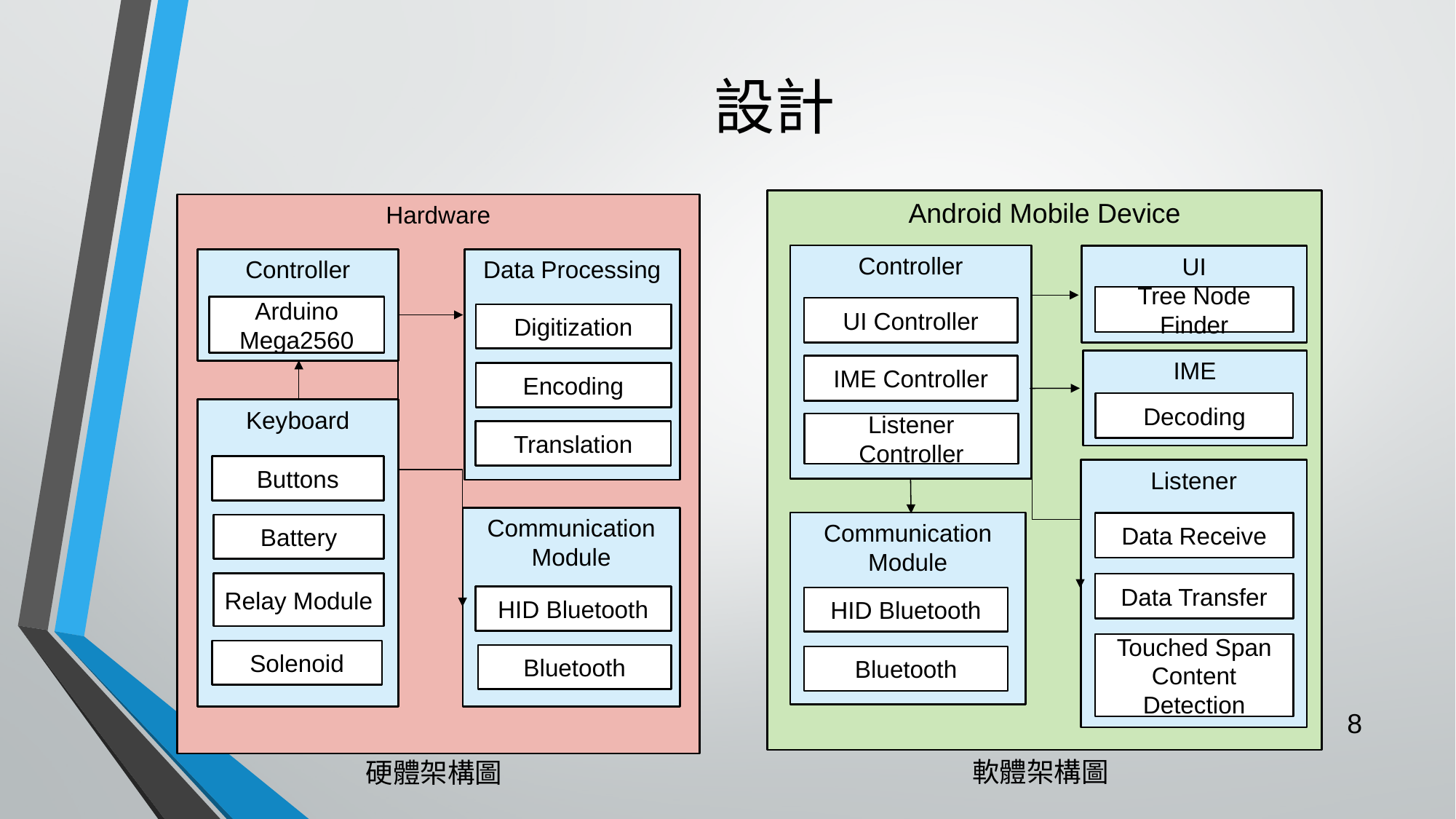

# 設計
Android Mobile Device
Controller
UI Controller
IME Controller
Listener Controller
UI
IME
Listener
Data Receive
Data Transfer
Touched Span Content Detection
Communication Module
Bluetooth
軟體架構圖
Tree Node Finder
Decoding
HID Bluetooth
Hardware
Controller
Arduino Mega2560
Data Processing
Digitization
Encoding
Translation
Keyboard
Buttons
Battery
Relay Module
Solenoid
Communication Module
HID Bluetooth
硬體架構圖
Bluetooth
8